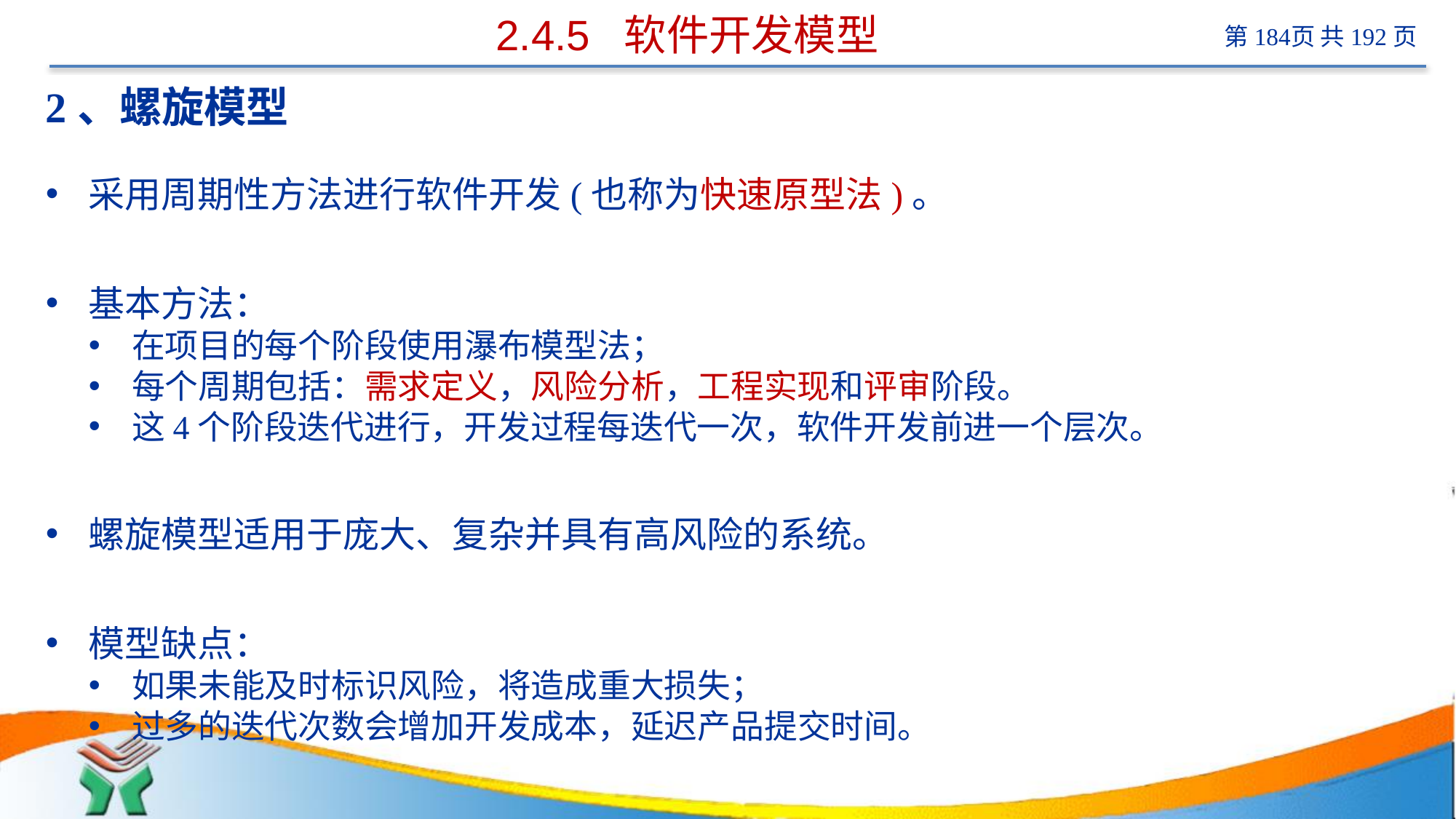

# 2.4.5  软件开发模型
2、螺旋模型

采用周期性方法进行软件开发(也称为快速原型法)。

基本方法：
在项目的每个阶段使用瀑布模型法；
每个周期包括：需求定义，风险分析，工程实现和评审阶段。
这4个阶段迭代进行，开发过程每迭代一次，软件开发前进一个层次。

螺旋模型适用于庞大、复杂并具有高风险的系统。

模型缺点：
如果未能及时标识风险，将造成重大损失；
过多的迭代次数会增加开发成本，延迟产品提交时间。